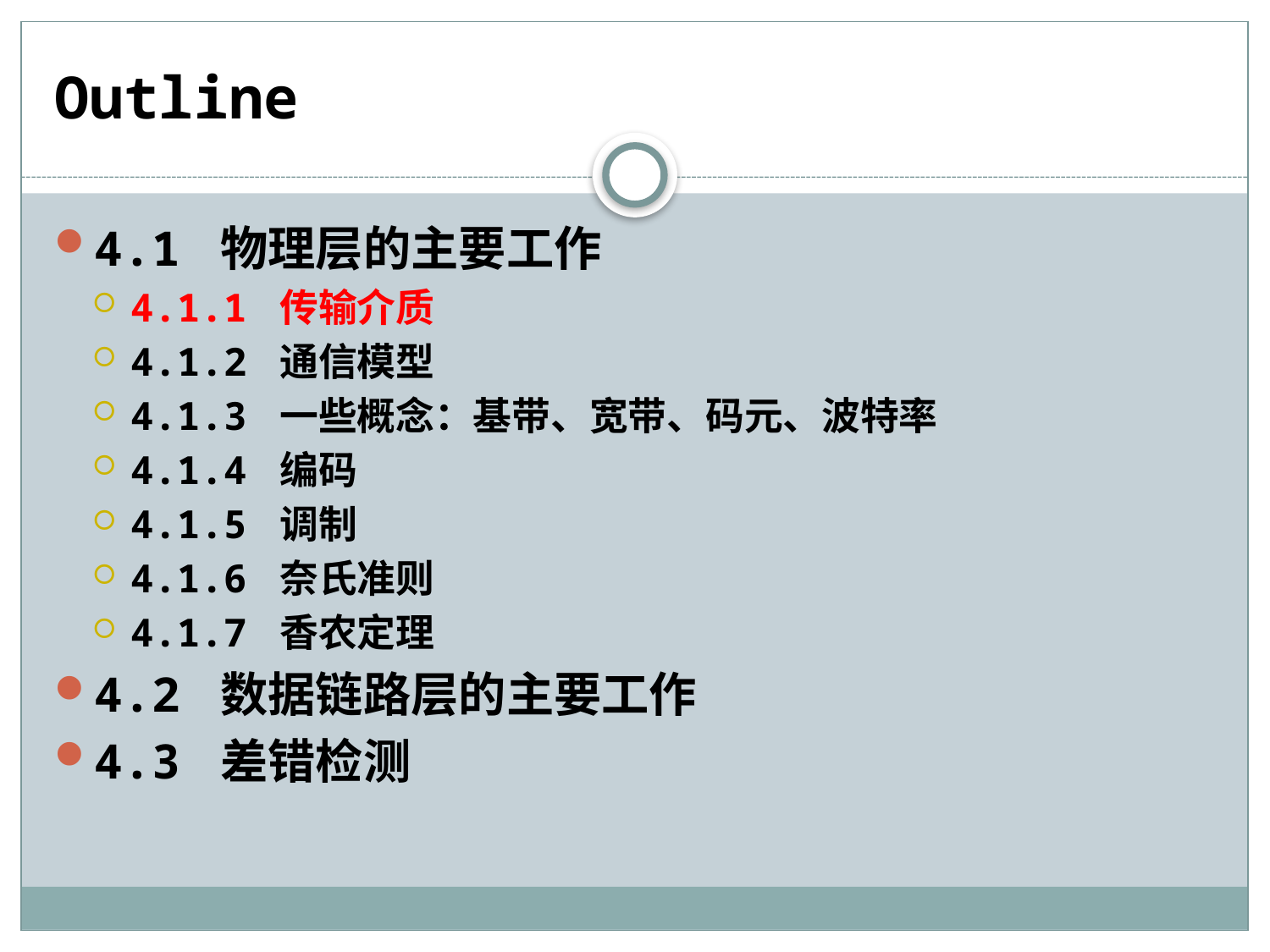

# Outline
4.1 物理层的主要工作
4.1.1 传输介质
4.1.2 通信模型
4.1.3 一些概念：基带、宽带、码元、波特率
4.1.4 编码
4.1.5 调制
4.1.6 奈氏准则
4.1.7 香农定理
4.2 数据链路层的主要工作
4.3 差错检测